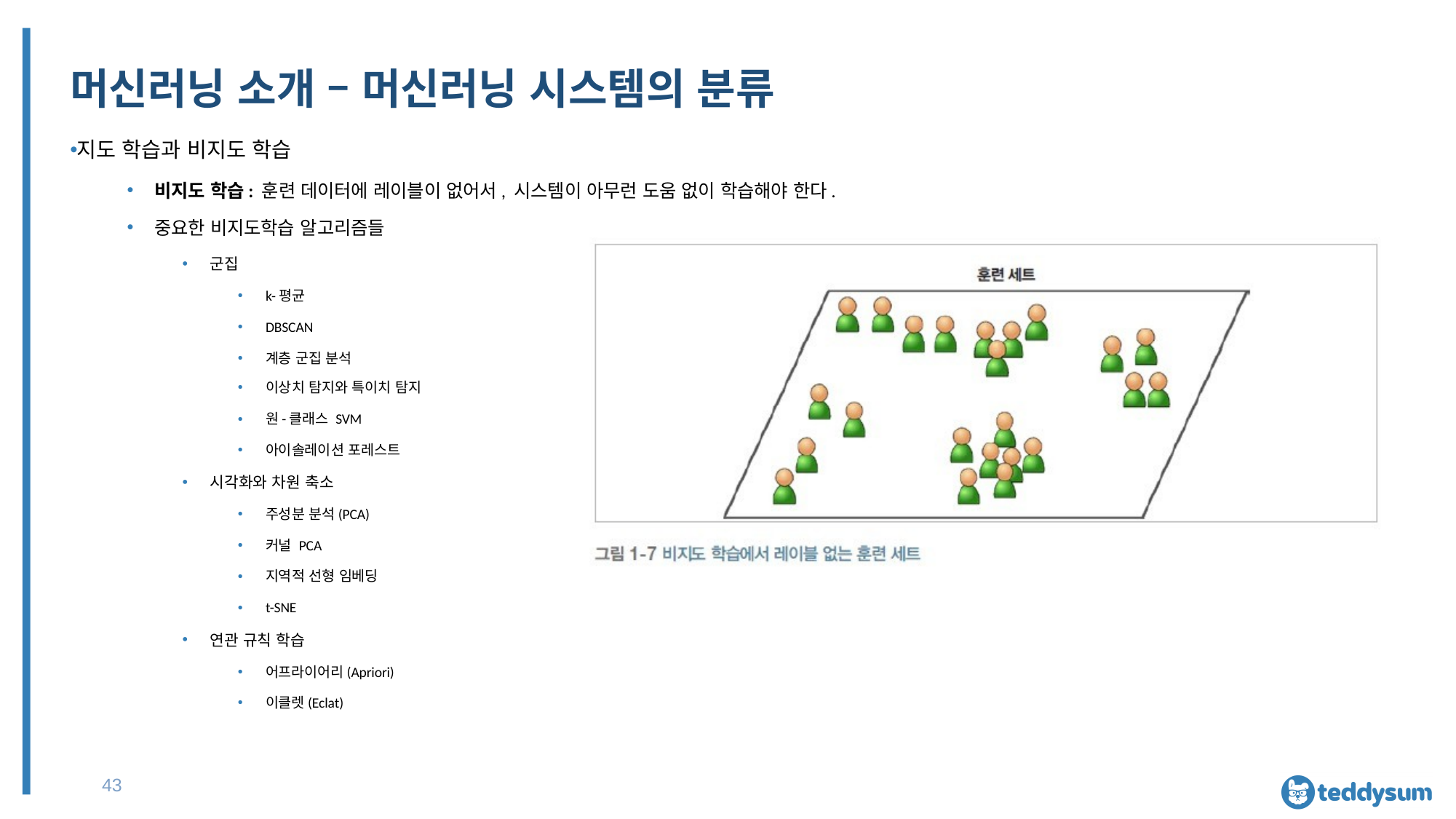

# 머신러닝 소개 – 머신러닝 시스템의 분류
지도 학습과 비지도 학습
비지도 학습: 훈련 데이터에 레이블이 없어서, 시스템이 아무런 도움 없이 학습해야 한다.
중요한 비지도학습 알고리즘들
군집
k-평균
DBSCAN
계층 군집 분석
이상치 탐지와 특이치 탐지
원-클래스 SVM
아이솔레이션 포레스트
시각화와 차원 축소
주성분 분석(PCA)
커널 PCA
지역적 선형 임베딩
t-SNE
연관 규칙 학습
어프라이어리(Apriori)
이클렛(Eclat)

43